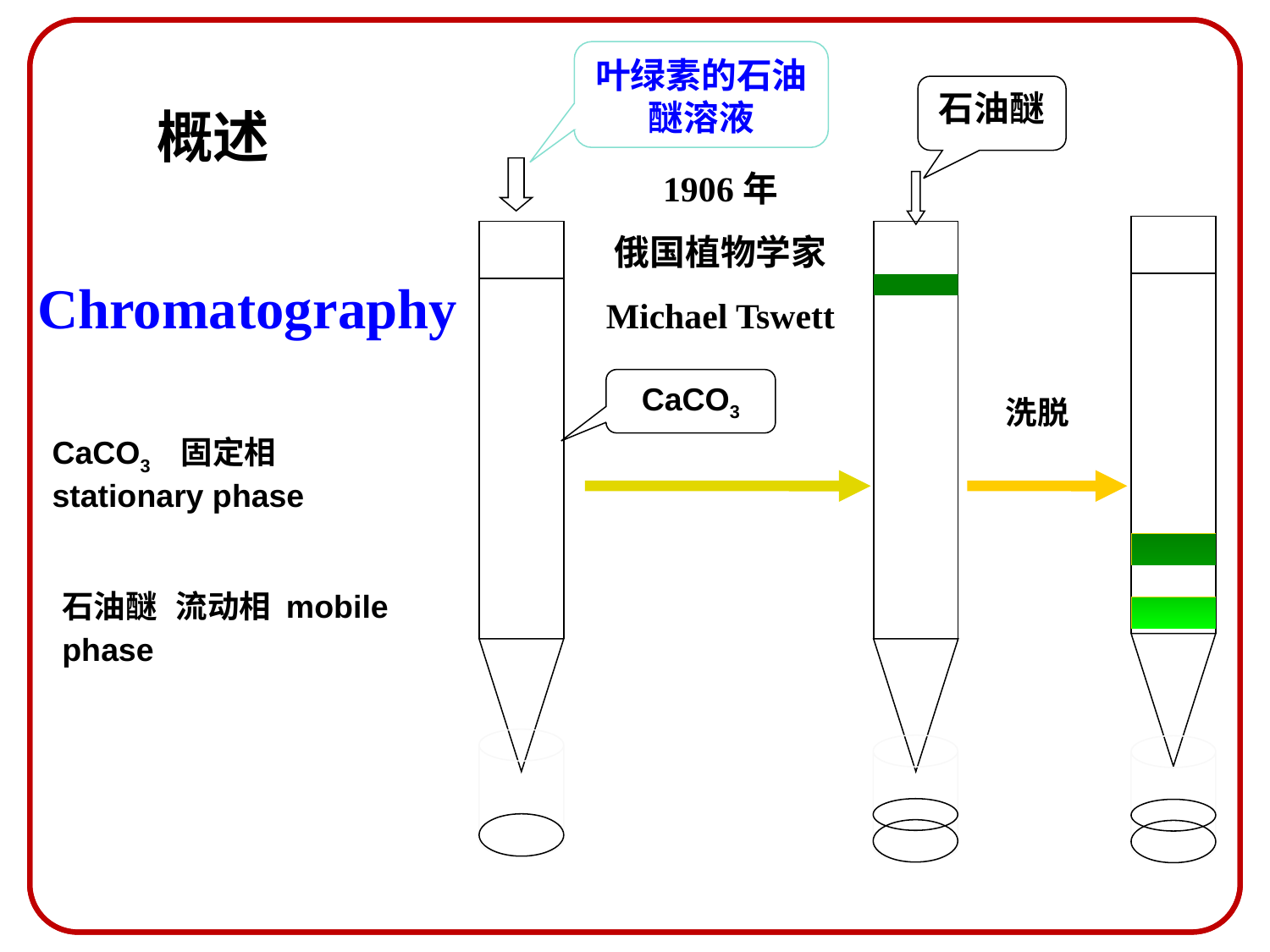

叶绿素的石油醚溶液

石油醚

概述
1906年
俄国植物学家
Michael Tswett

Chromatography
CaCO3
洗脱
CaCO3   固定相 stationary phase

石油醚   流动相 mobile phase